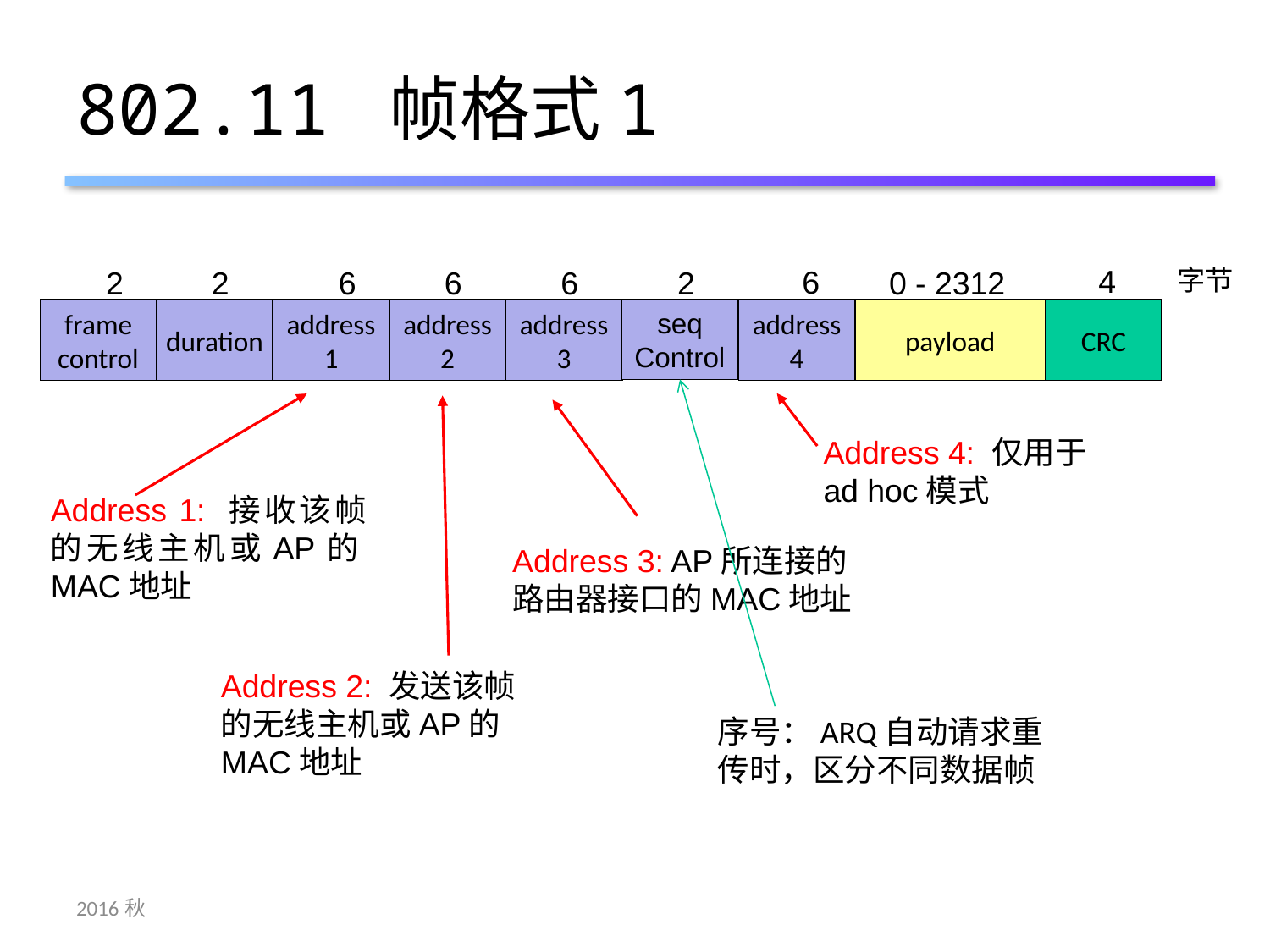

# 802.11 帧格式1
4
6
2
2
6
6
6
2
0 - 2312
frame
control
duration
address
1
address
2
address
3
seq
Control
address
4
payload
CRC
字节

Address 4: 仅用于 ad hoc模式
Address 1: 接收该帧的无线主机或AP的MAC地址
Address 3: AP所连接的路由器接口的MAC地址
Address 2: 发送该帧的无线主机或AP的MAC地址
序号：ARQ自动请求重传时，区分不同数据帧
2016秋
106